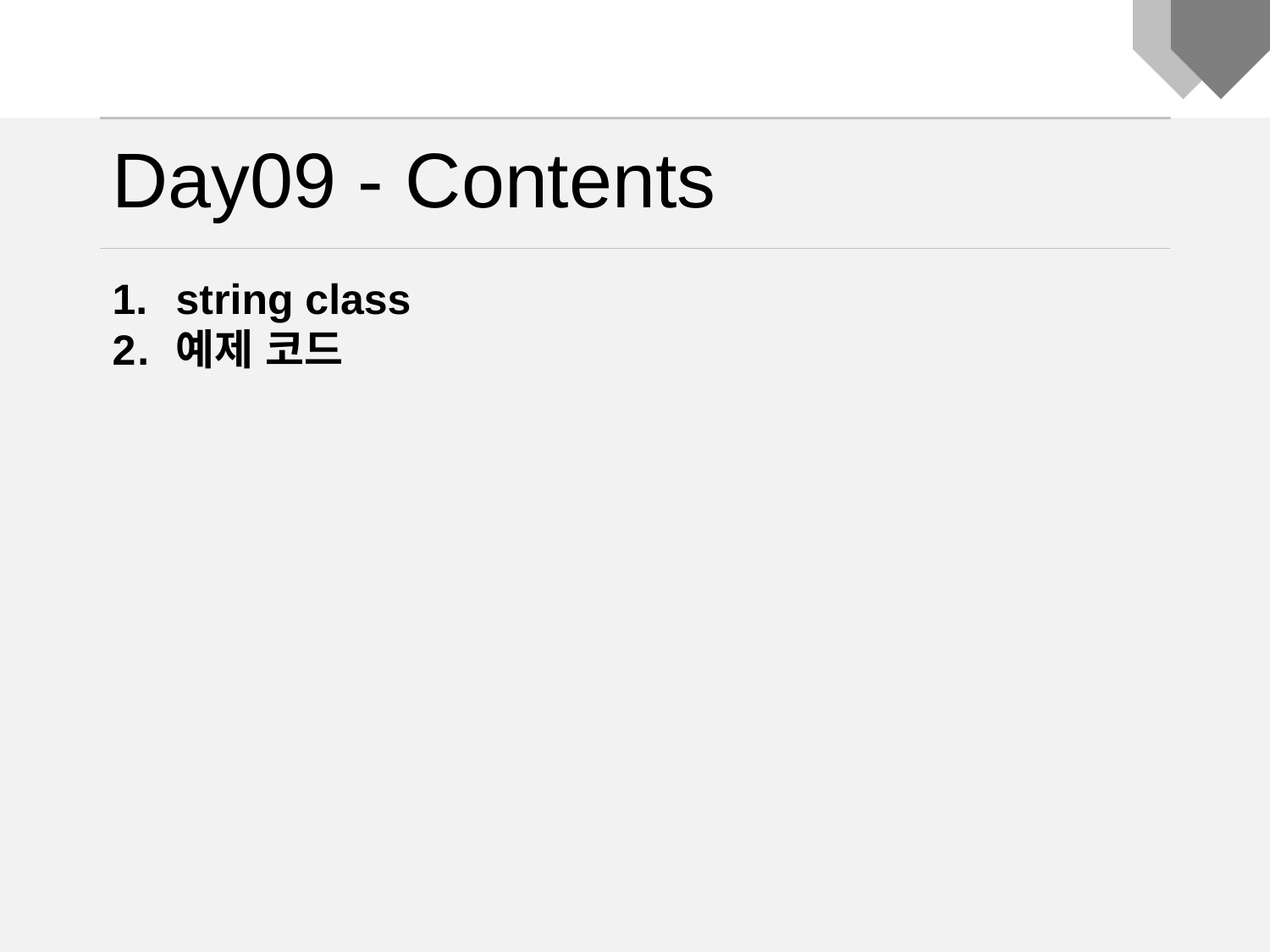

Day09 - Contents
string class
예제 코드